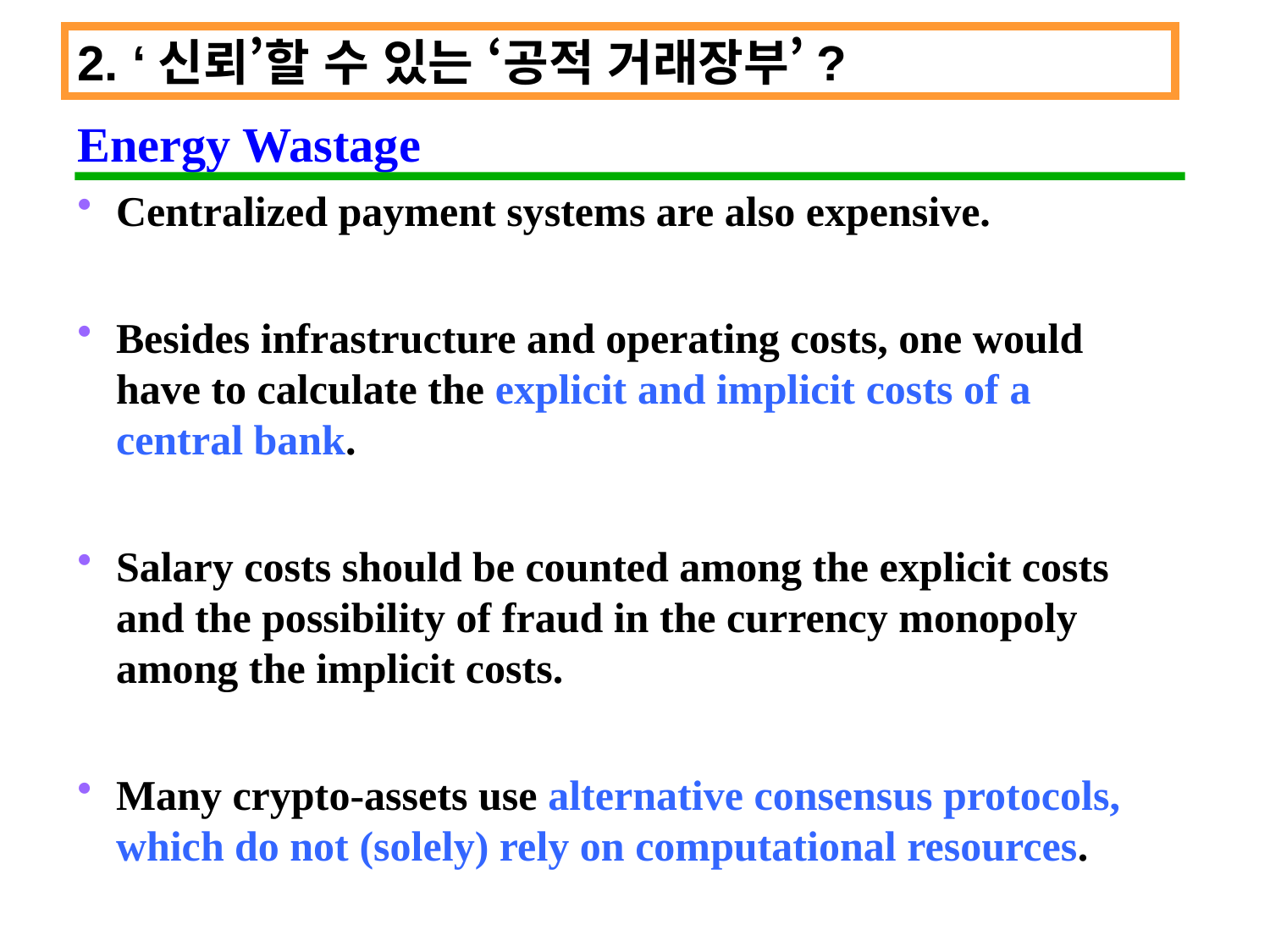

2. ‘신뢰’할 수 있는 ‘공적 거래장부’?
Energy Wastage
Centralized payment systems are also expensive.

Besides infrastructure and operating costs, one would have to calculate the explicit and implicit costs of a central bank.

Salary costs should be counted among the explicit costs and the possibility of fraud in the currency monopoly among the implicit costs.

Many crypto-assets use alternative consensus protocols, which do not (solely) rely on computational resources.